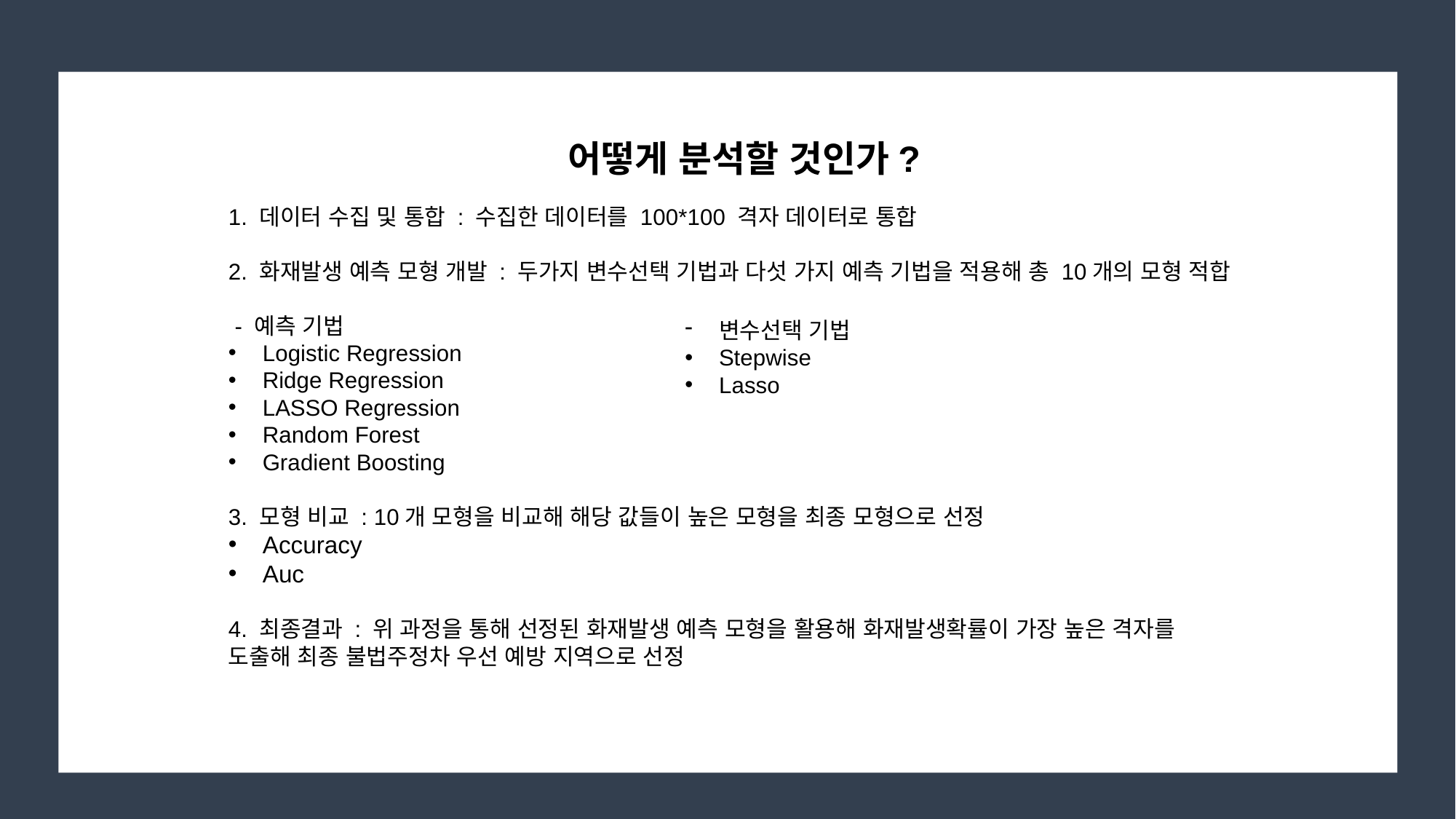

어떻게 분석할 것인가?
1. 데이터 수집 및 통합 : 수집한 데이터를 100*100 격자 데이터로 통합

2. 화재발생 예측 모형 개발 : 두가지 변수선택 기법과 다섯 가지 예측 기법을 적용해 총 10개의 모형 적합

 - 예측 기법
Logistic Regression
Ridge Regression
LASSO Regression
Random Forest
Gradient Boosting

3. 모형 비교 : 10개 모형을 비교해 해당 값들이 높은 모형을 최종 모형으로 선정
Accuracy
Auc

4. 최종결과 : 위 과정을 통해 선정된 화재발생 예측 모형을 활용해 화재발생확률이 가장 높은 격자를 도출해 최종 불법주정차 우선 예방 지역으로 선정

변수선택 기법
Stepwise
Lasso